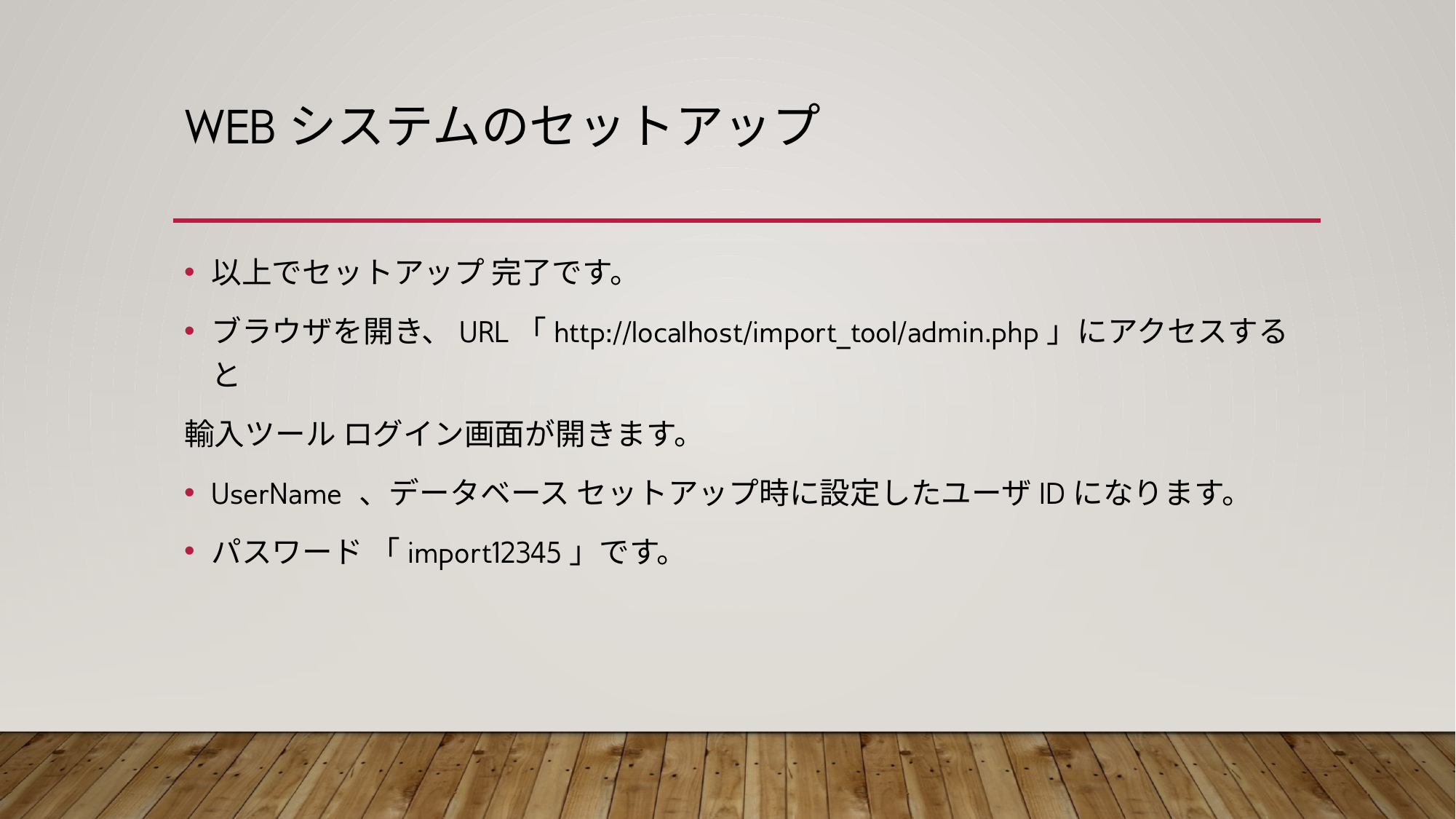

# WEBシステムのセットアップ
以上でセットアップ 完了です。
ブラウザを開き、URL「http://localhost/import_tool/admin.php」にアクセスすると
輸入ツール ログイン画面が開きます。
UserName 、データベース セットアップ時に設定したユーザIDになります。
パスワード 「import12345」です。